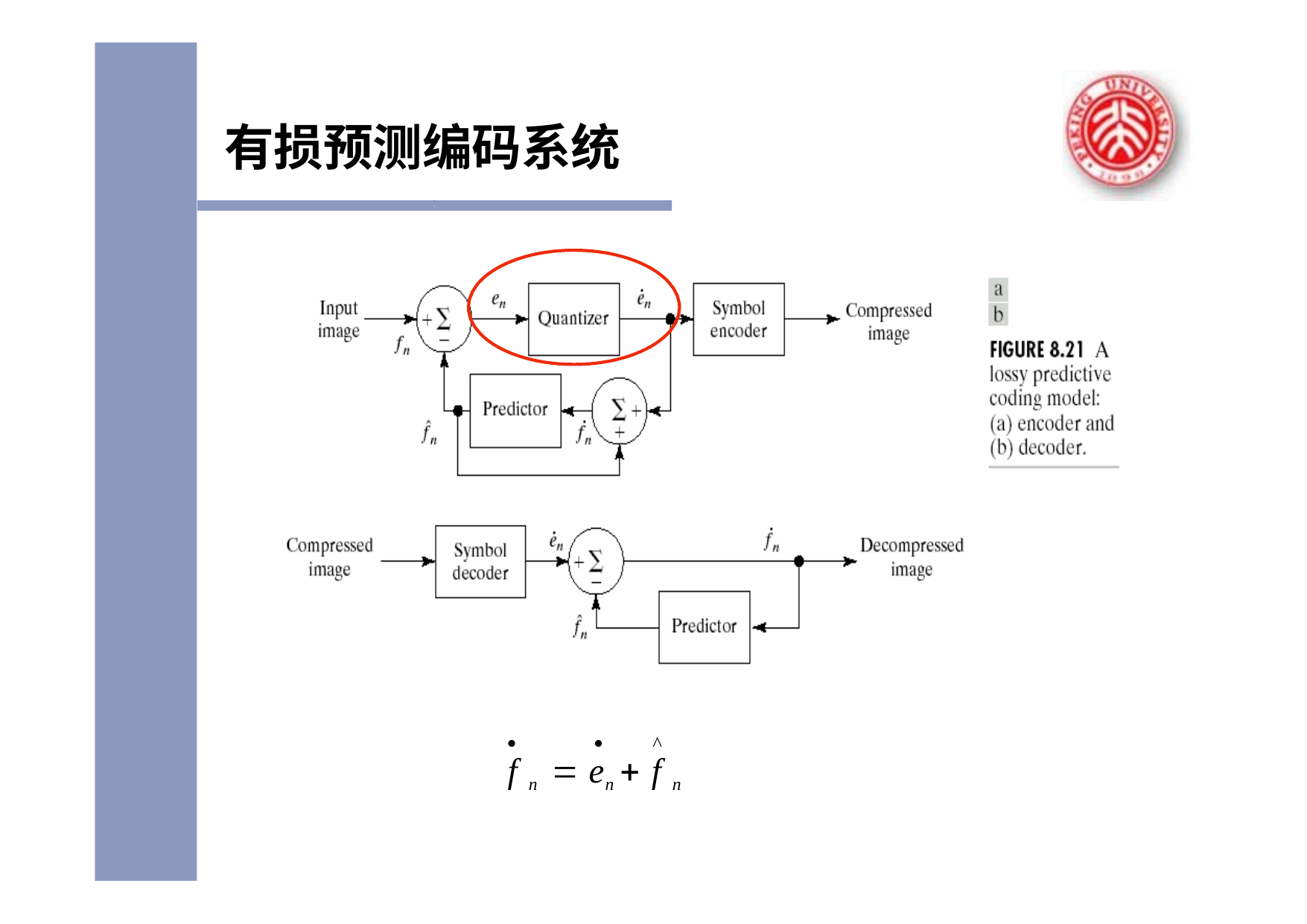

# 有损预测编码系统

•	•	^
f n   = en +	f n